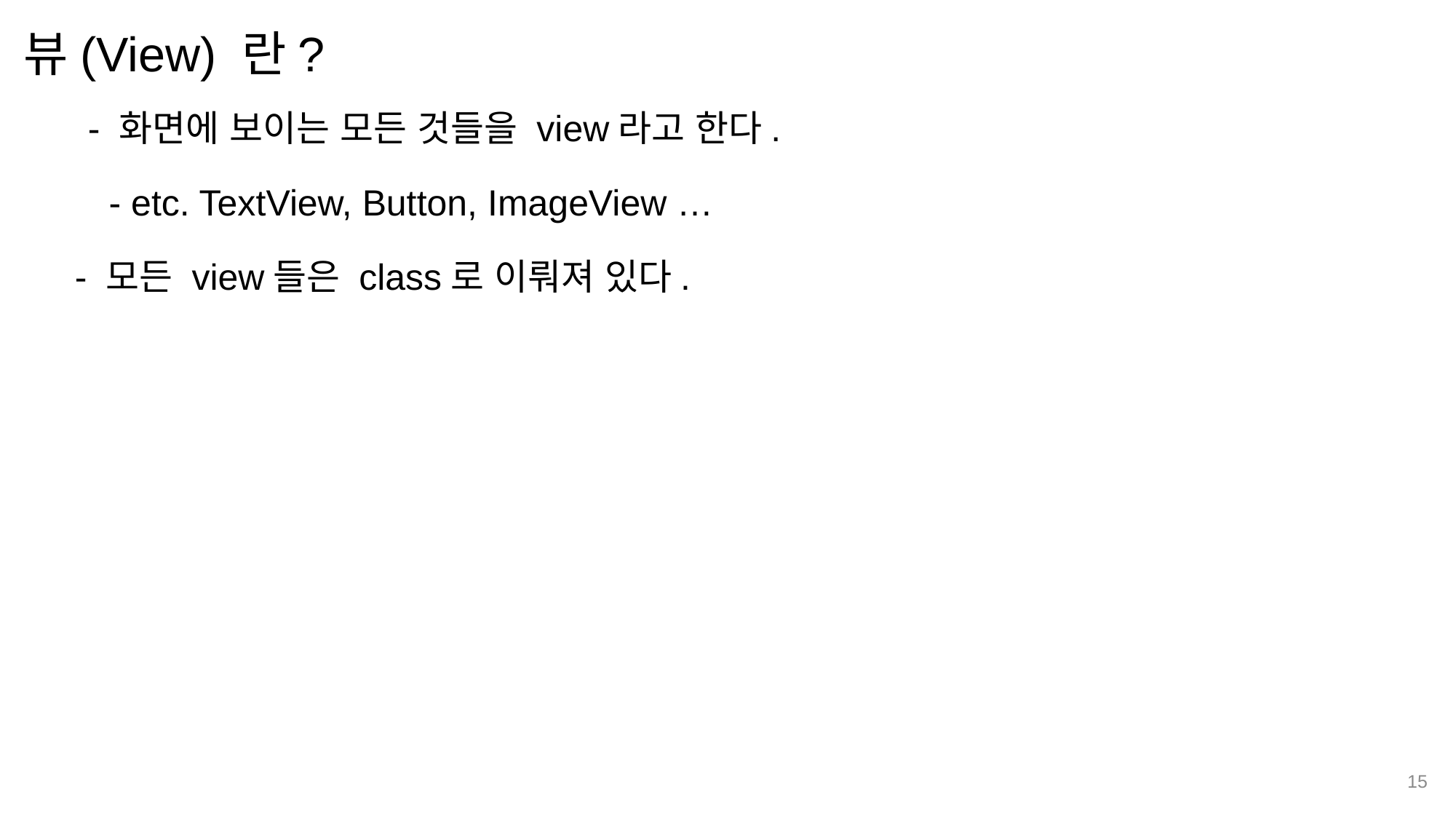

뷰(View) 란?
나눔스퀘어OTF ExtraBold
- 화면에 보이는 모든 것들을 view라고 한다.
나눔스퀘어OTF Bold
- etc. TextView, Button, ImageView …
나눔스퀘어OTF
나눔스퀘어
- 모든 view들은 class로 이뤄져 있다.
나눔스퀘어 Light
나눔스퀘어 Light
나눔스퀘어OTF

15